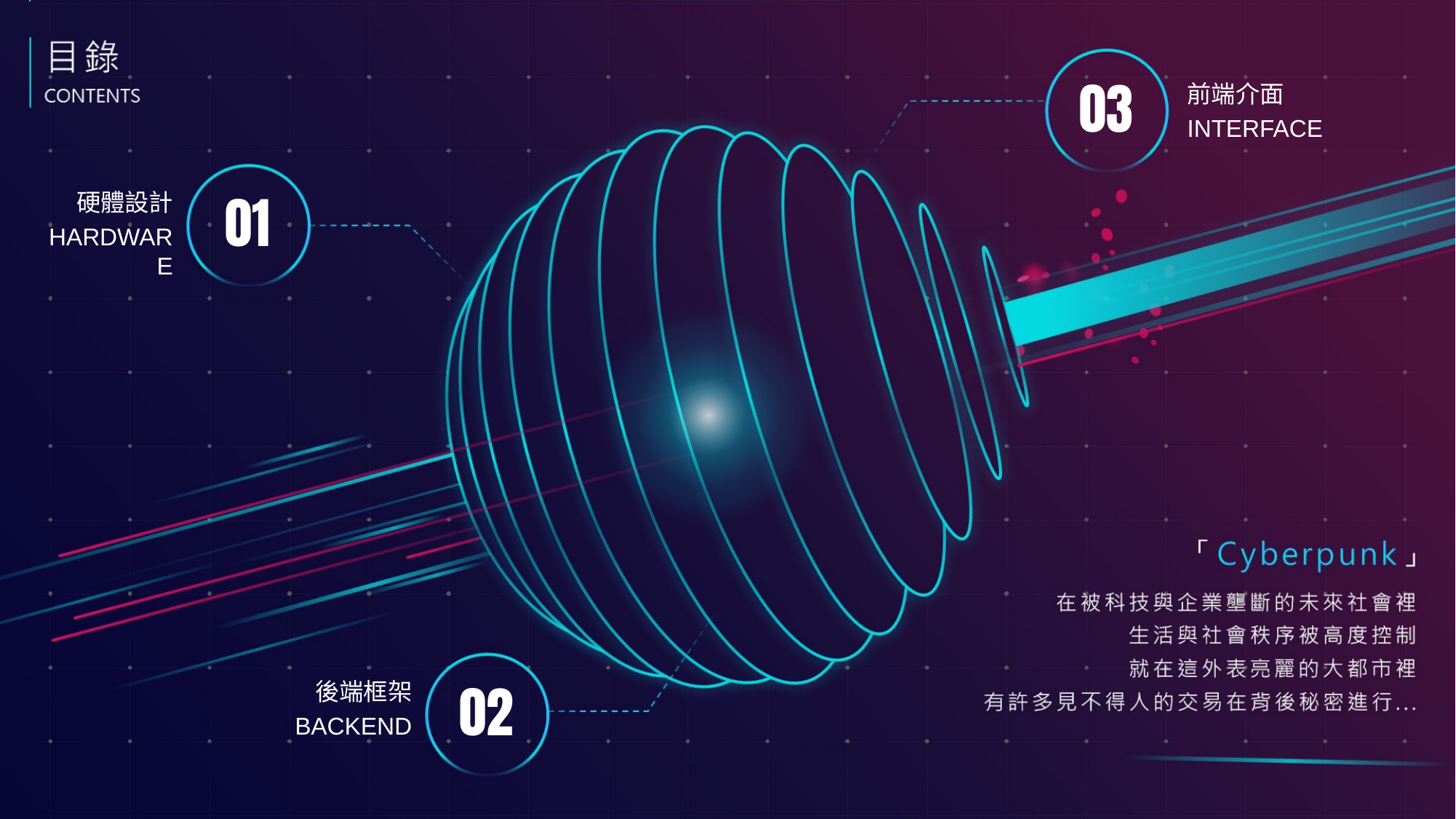

硬體設計
HARDWARE
後端框架
BACKEND
03
前端介面
INTERFACE
硬體設計
HARDWARE
01
後端框架
BACKEND
02